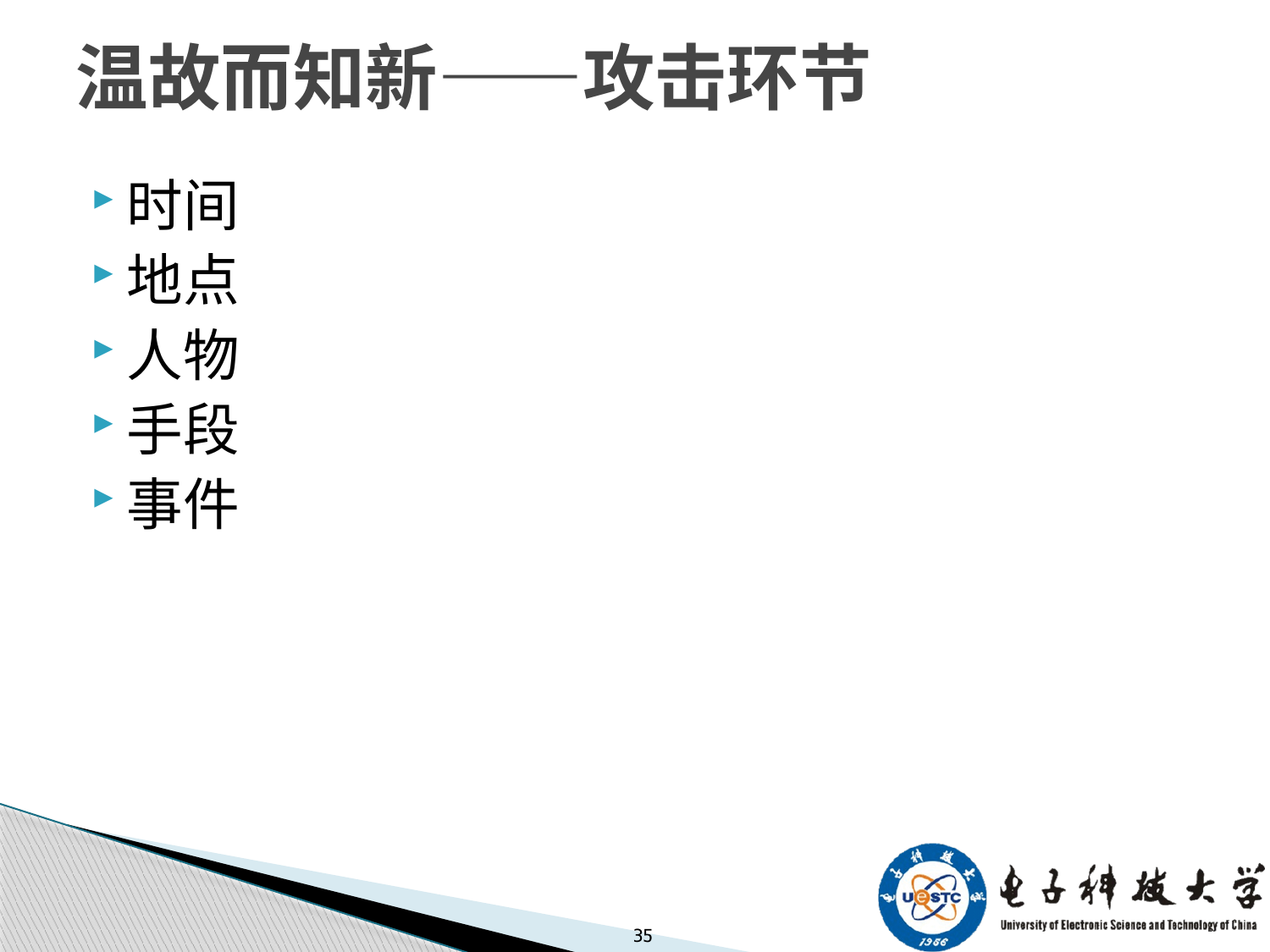

# 温故而知新——攻击环节
时间
地点
人物
手段
事件
35